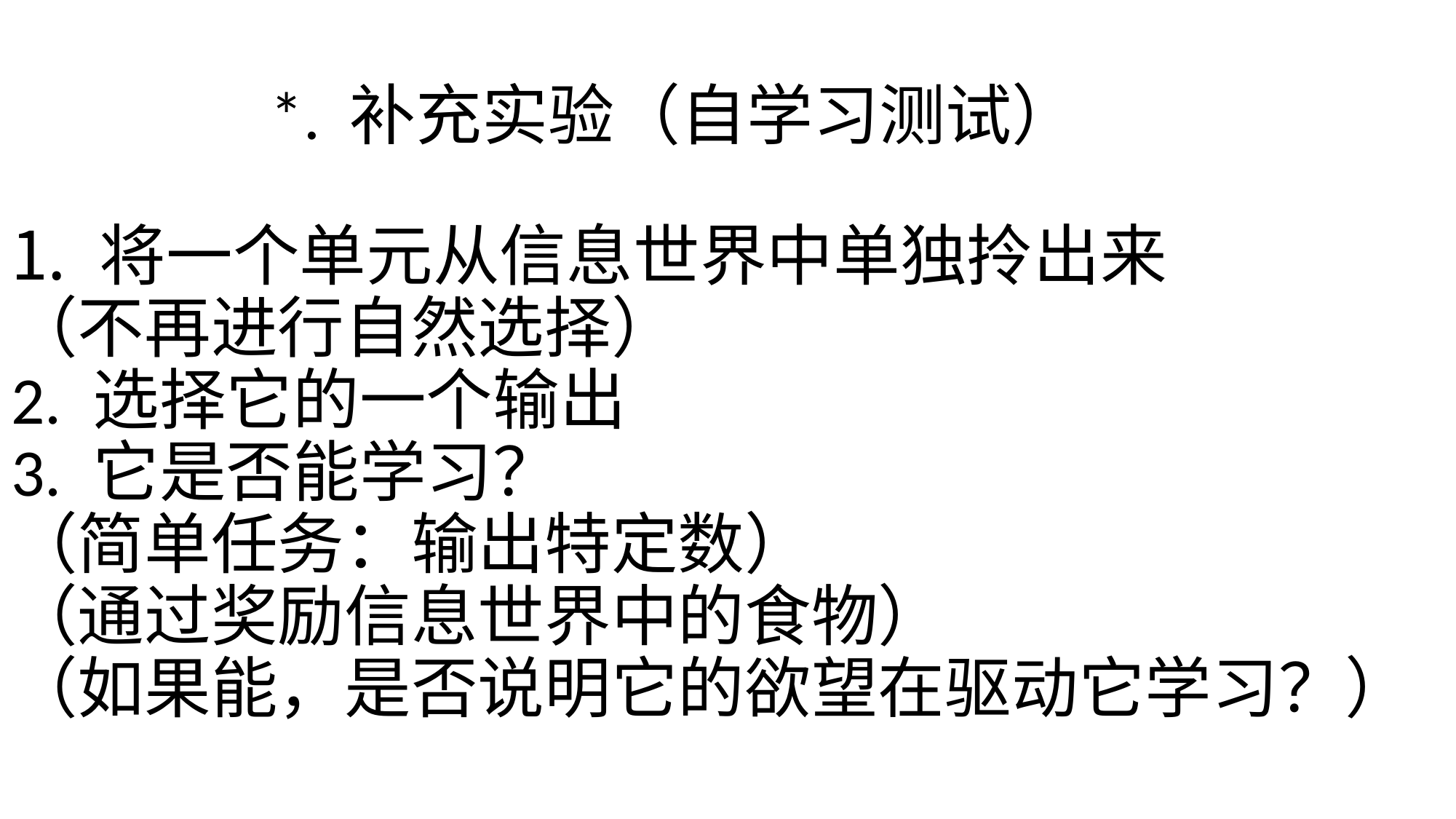

*. 补充实验（自学习测试）
将一个单元从信息世界中单独拎出来
（不再进行自然选择）
2. 选择它的一个输出
3. 它是否能学习？
（简单任务：输出特定数）
（通过奖励信息世界中的食物）
（如果能，是否说明它的欲望在驱动它学习？）